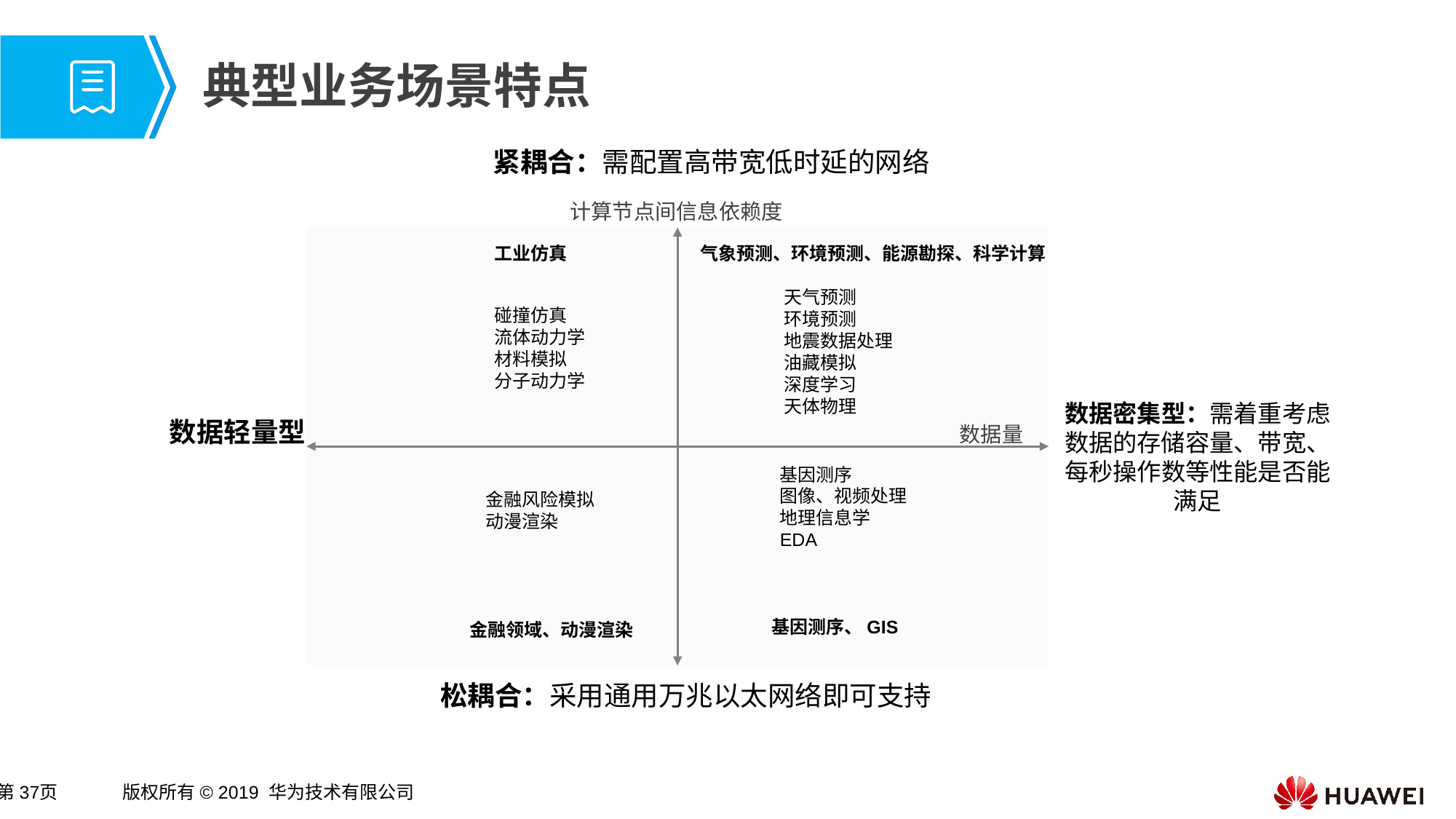

# 典型业务场景特点

紧耦合：需配置高带宽低时延的网络
计算节点间信息依赖度

工业仿真
气象预测、环境预测、能源勘探、科学计算
天气预测
环境预测
地震数据处理
油藏模拟
深度学习
天体物理

碰撞仿真
流体动力学
材料模拟
分子动力学
数据密集型：需着重考虑数据的存储容量、带宽、每秒操作数等性能是否能满足

数据轻量型
基因测序
图像、视频处理
地理信息学
EDA
金融风险模拟
动漫渲染
基因测序、GIS
金融领域、动漫渲染
松耦合：采用通用万兆以太网络即可支持

数据量